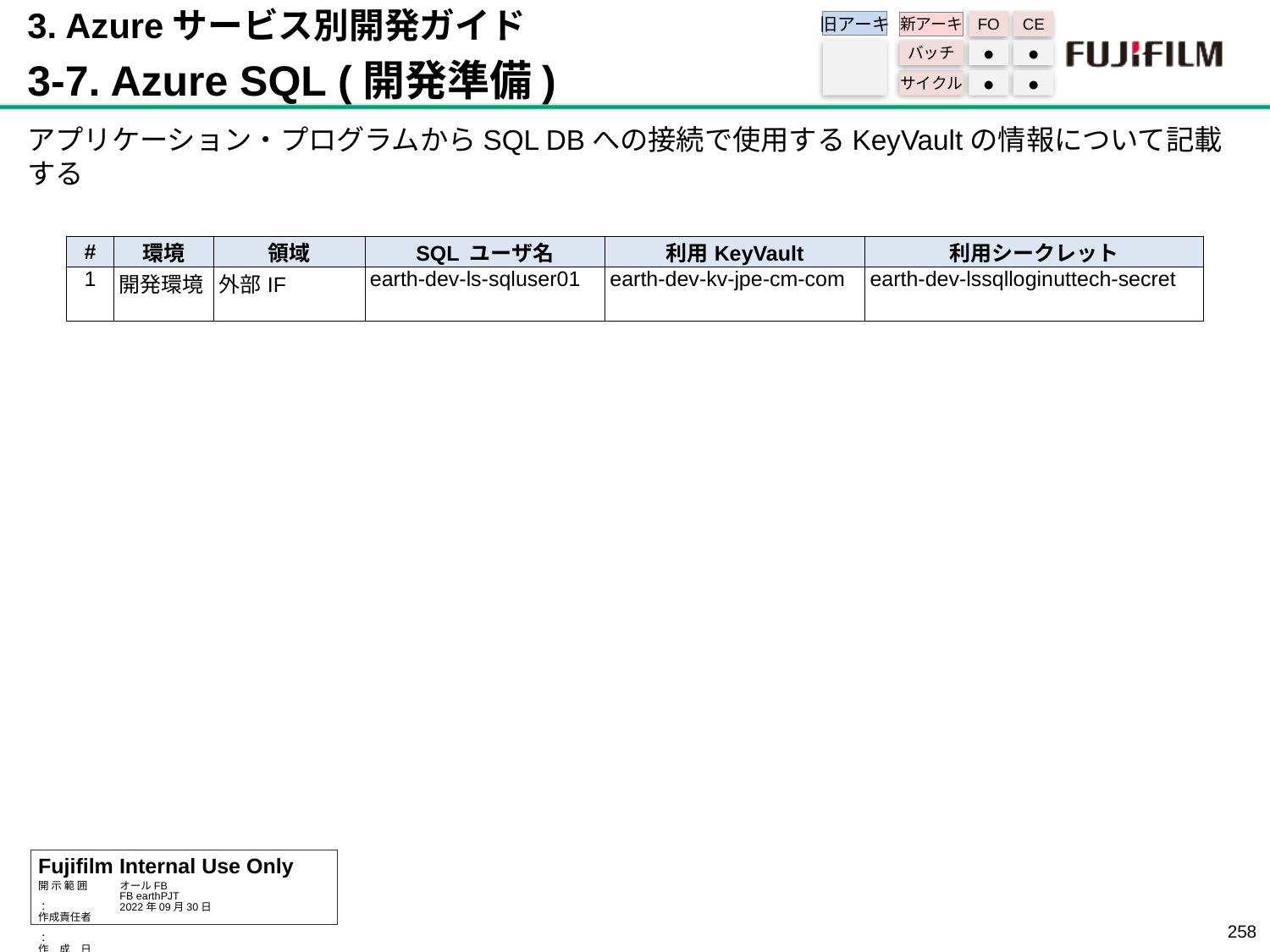

3. Azureサービス別開発ガイド
3-7. Azure SQL (開発準備)
旧アーキ
FO
CE
新アーキ
バッチ
●
●
サイクル
●
●

アプリケーション・プログラムからSQL DBへの接続で使用するKeyVaultの情報について記載する

| # | 環境 | 領域 | SQL ユーザ名 | 利用KeyVault | 利用シークレット |
| --- | --- | --- | --- | --- | --- |
| 1 | 開発環境 | 外部IF | earth-dev-ls-sqluser01 | earth-dev-kv-jpe-cm-com | earth-dev-lssqlloginuttech-secret |
258